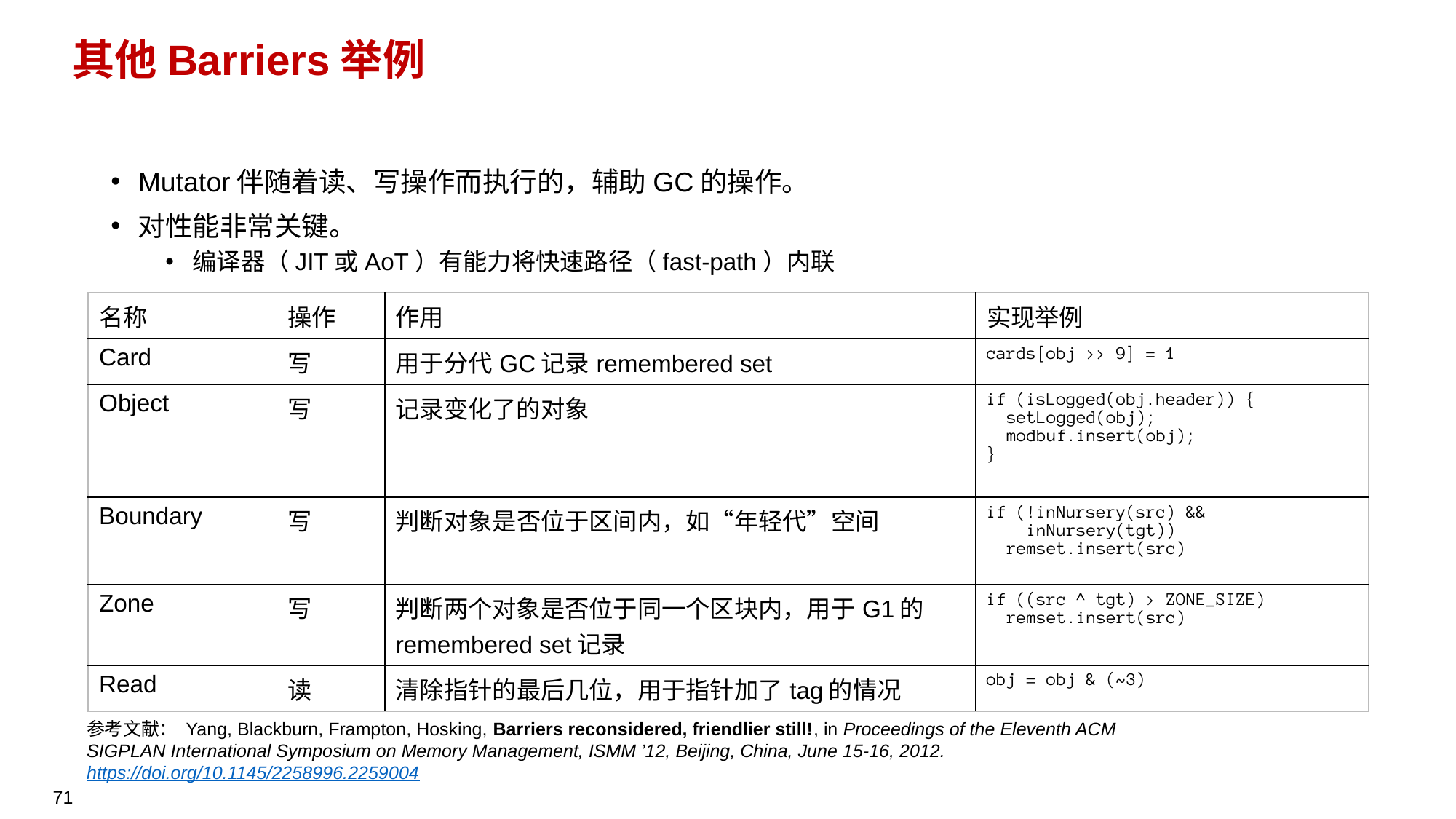

# 其他Barriers举例
Mutator伴随着读、写操作而执行的，辅助GC的操作。
对性能非常关键。
编译器（JIT或AoT）有能力将快速路径（fast-path）内联
| 名称 | 操作 | 作用 | 实现举例 |
| --- | --- | --- | --- |
| Card | 写 | 用于分代GC记录remembered set | cards[obj >> 9] = 1 |
| Object | 写 | 记录变化了的对象 | if (isLogged(obj.header)) { setLogged(obj); modbuf.insert(obj); } |
| Boundary | 写 | 判断对象是否位于区间内，如“年轻代”空间 | if (!inNursery(src) && inNursery(tgt)) remset.insert(src) |
| Zone | 写 | 判断两个对象是否位于同一个区块内，用于G1的remembered set记录 | if ((src ^ tgt) > ZONE\_SIZE) remset.insert(src) |
| Read | 读 | 清除指针的最后几位，用于指针加了tag的情况 | obj = obj & (~3) |
参考文献： Yang, Blackburn, Frampton, Hosking, Barriers reconsidered, friendlier still!, in Proceedings of the Eleventh ACM SIGPLAN International Symposium on Memory Management, ISMM ’12, Beijing, China, June 15-16, 2012. https://doi.org/10.1145/2258996.2259004